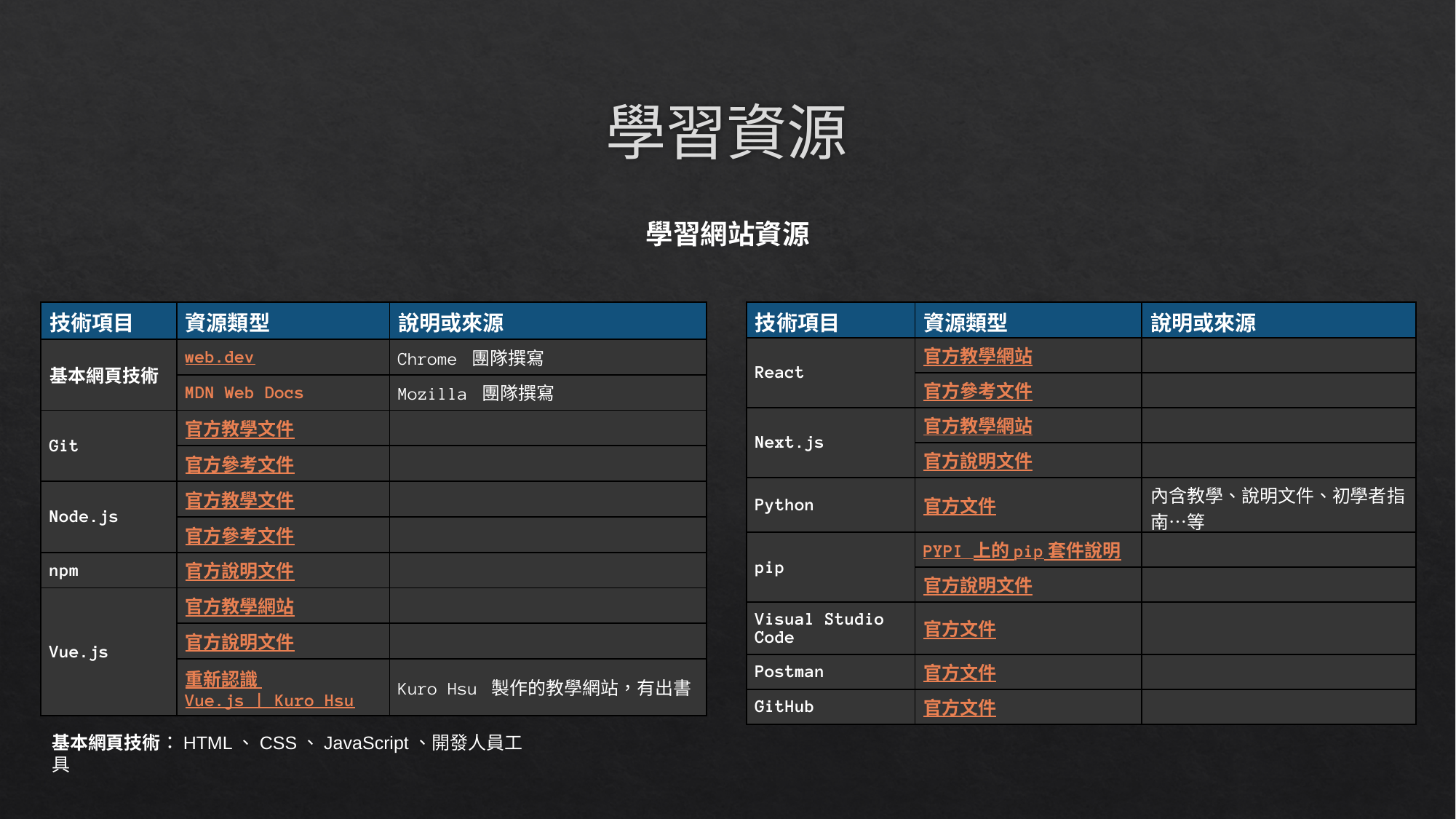

# 學習資源
學習網站資源
| 技術項目 | 資源類型 | 說明或來源 |
| --- | --- | --- |
| React | 官方教學網站 |  |
|  | 官方參考文件 |  |
| Next.js | 官方教學網站 |  |
|  | 官方說明文件 |  |
| Python | 官方文件 | 內含教學、說明文件、初學者指南…等 |
| pip | PYPI 上的 pip 套件說明 |  |
|  | 官方說明文件 |  |
| Visual Studio Code | 官方文件 |  |
| Postman | 官方文件 |  |
| GitHub | 官方文件 |  |
| 技術項目 | 資源類型 | 說明或來源 |
| --- | --- | --- |
| 基本網頁技術 | web.dev | Chrome 團隊撰寫 |
|  | MDN Web Docs | Mozilla 團隊撰寫 |
| Git | 官方教學文件 |  |
|  | 官方參考文件 |  |
| Node.js | 官方教學文件 |  |
|  | 官方參考文件 |  |
| npm | 官方說明文件 |  |
| Vue.js | 官方教學網站 |  |
|  | 官方說明文件 |  |
|  | 重新認識 Vue.js | Kuro Hsu | Kuro Hsu 製作的教學網站，有出書 |
基本網頁技術：HTML、CSS、JavaScript、開發人員工具